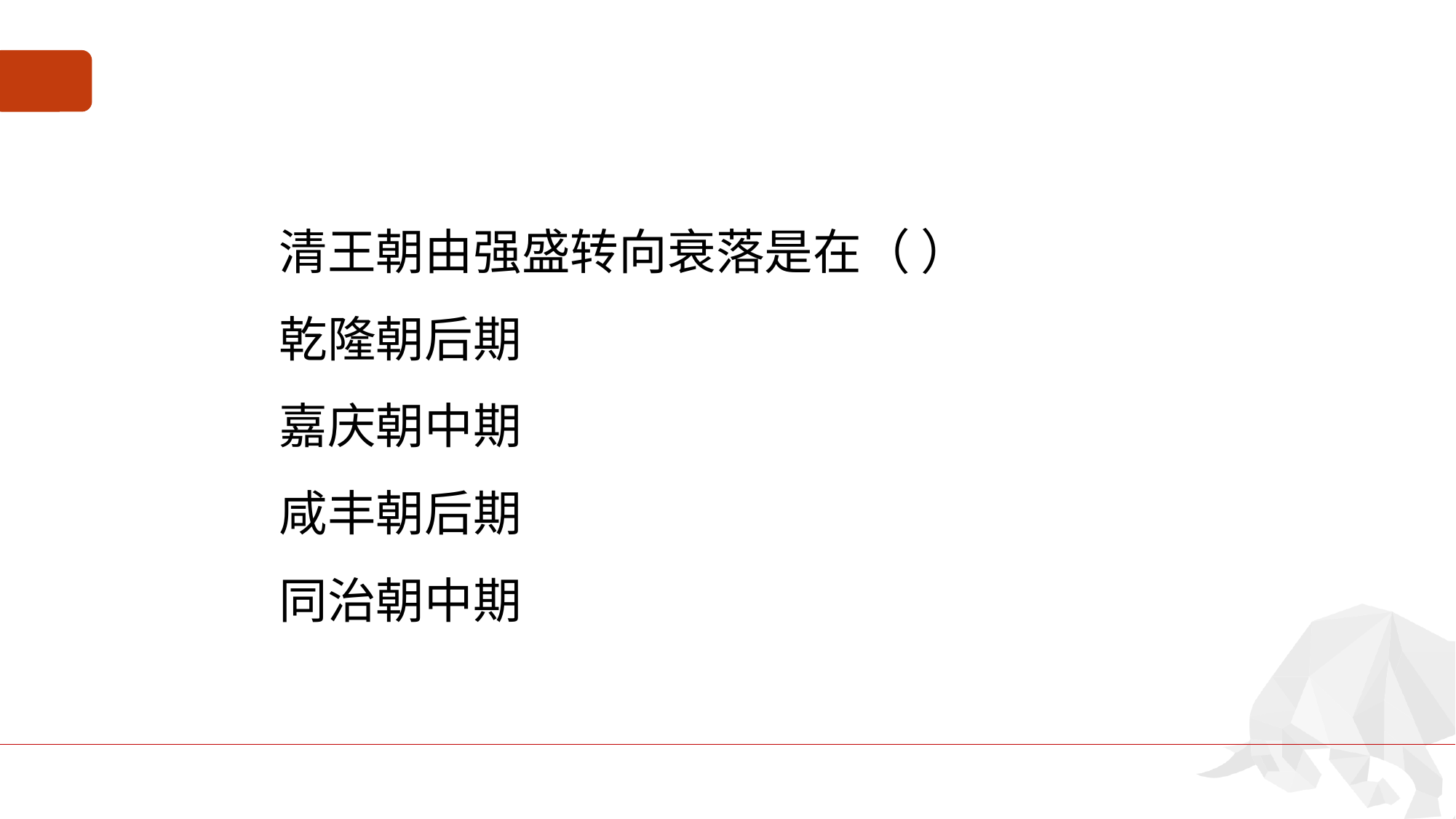

#
清王朝由强盛转向衰落是在（ ）
乾隆朝后期
嘉庆朝中期
咸丰朝后期
同治朝中期